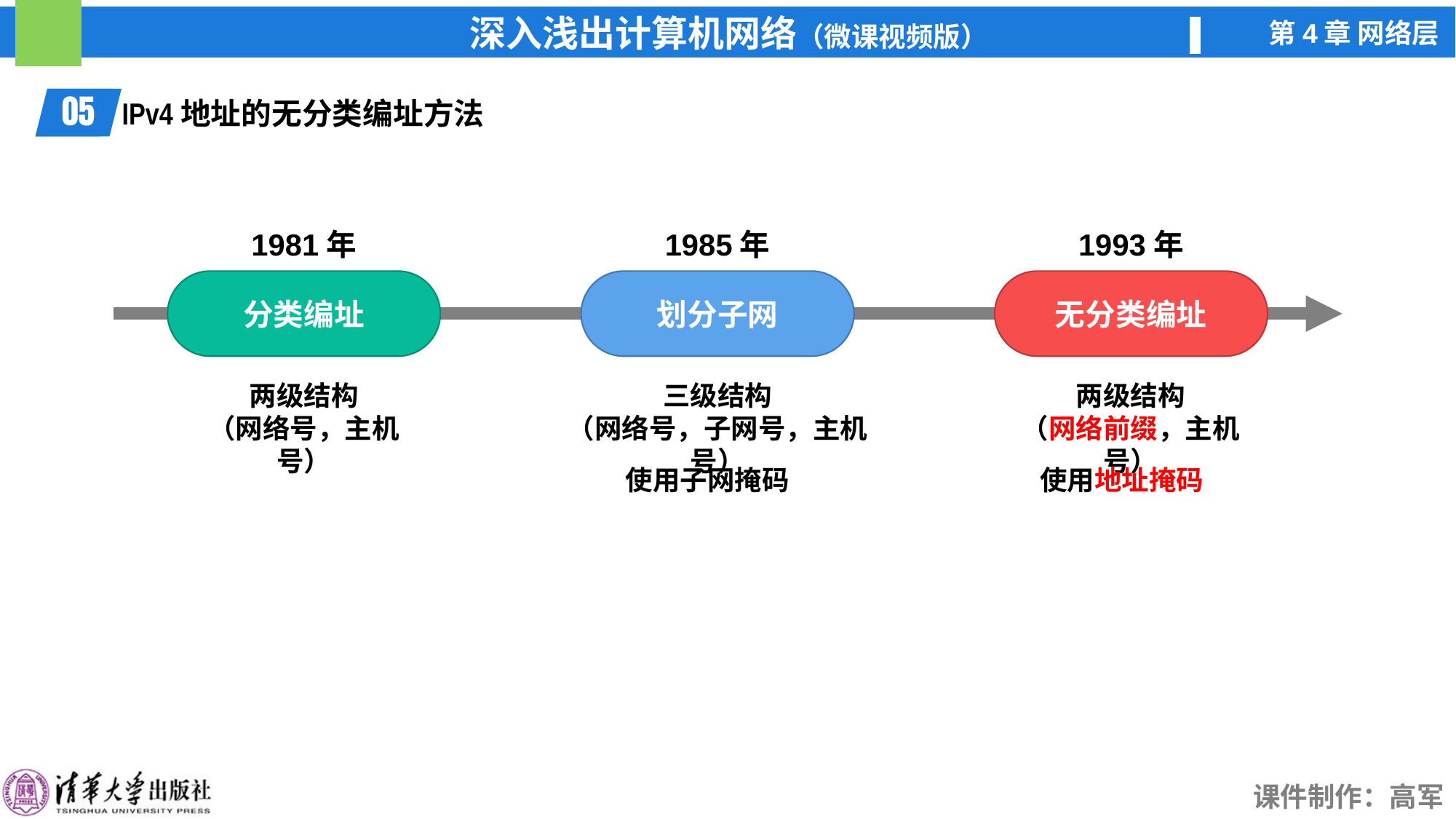

01
IPv4地址的无分类编址方法
05
1981年
1985年
1993年
分类编址
划分子网
无分类编址
两级结构
（网络前缀，主机号）
两级结构
（网络号，主机号）
三级结构
（网络号，子网号，主机号）
使用子网掩码
使用地址掩码